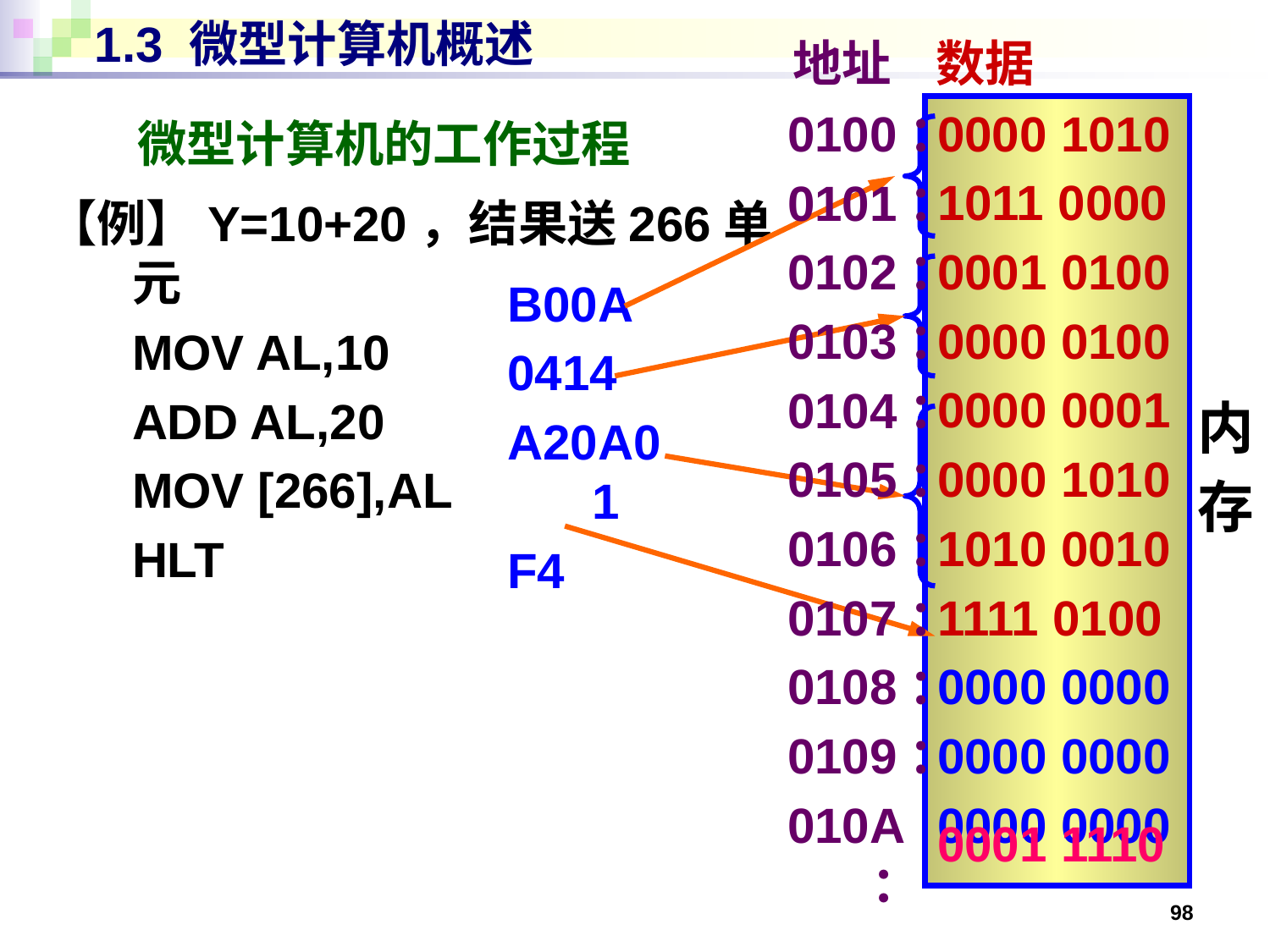

# 1.3 微型计算机概述
地址    数据
0000 1010
1011 0000
0001 0100
0000 0100
0000 0001
0000 1010
1010 0010
1111 0100
0000 0000
0000 0000
0000 0000
0100：
0101：
0102：
0103：
0104：
0105：
0106：
0107：
0108：
0109：
010A：
微型计算机的工作过程

【例】Y=10+20，结果送266单元
	MOV AL,10
	ADD AL,20
	MOV [266],AL
	HLT

B00A
0414
A20A01
F4

内
存

0001 1110
98